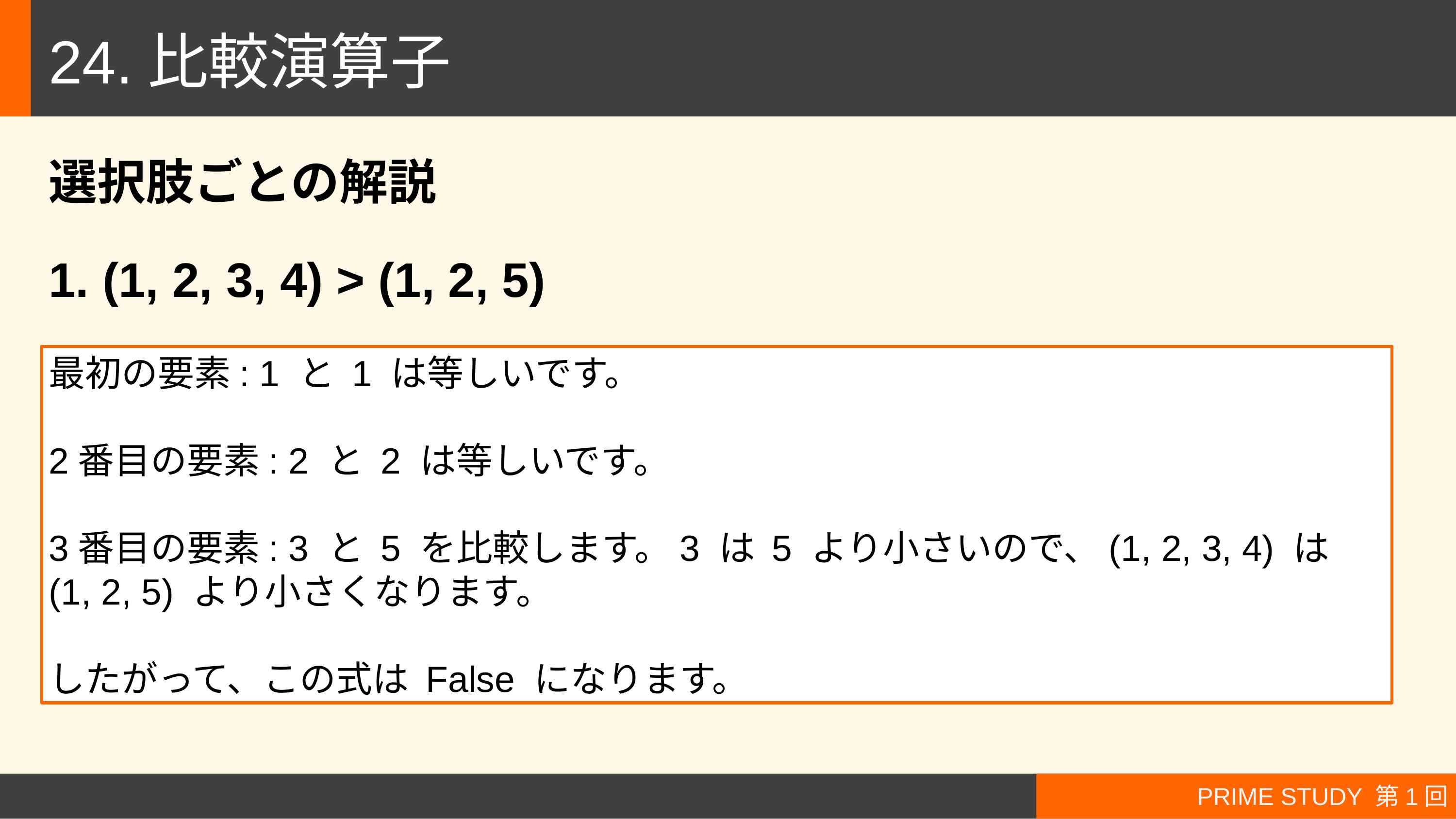

# 24.比較演算子
選択肢ごとの解説
1. (1, 2, 3, 4) > (1, 2, 5)
最初の要素: 1 と 1 は等しいです。

2番目の要素: 2 と 2 は等しいです。

3番目の要素: 3 と 5 を比較します。3 は 5 より小さいので、(1, 2, 3, 4) は (1, 2, 5) より小さくなります。

したがって、この式は False になります。
PRIME STUDY 第1回